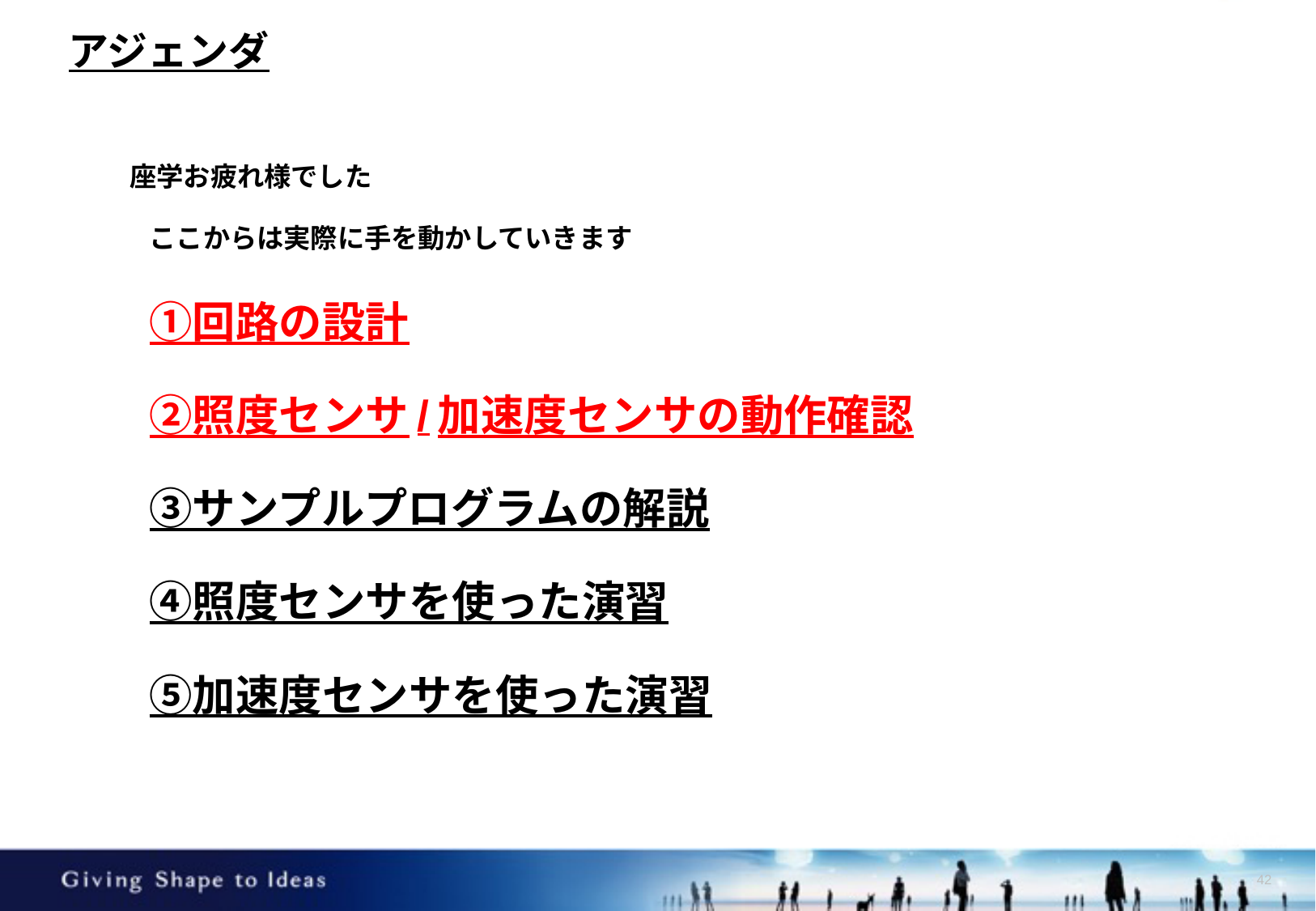

アジェンダ
# 座学お疲れ様でした ここからは実際に手を動かしていきます ①回路の設計 ②照度センサ/加速度センサの動作確認 ③サンプルプログラムの解説 ④照度センサを使った演習 ⑤加速度センサを使った演習
42